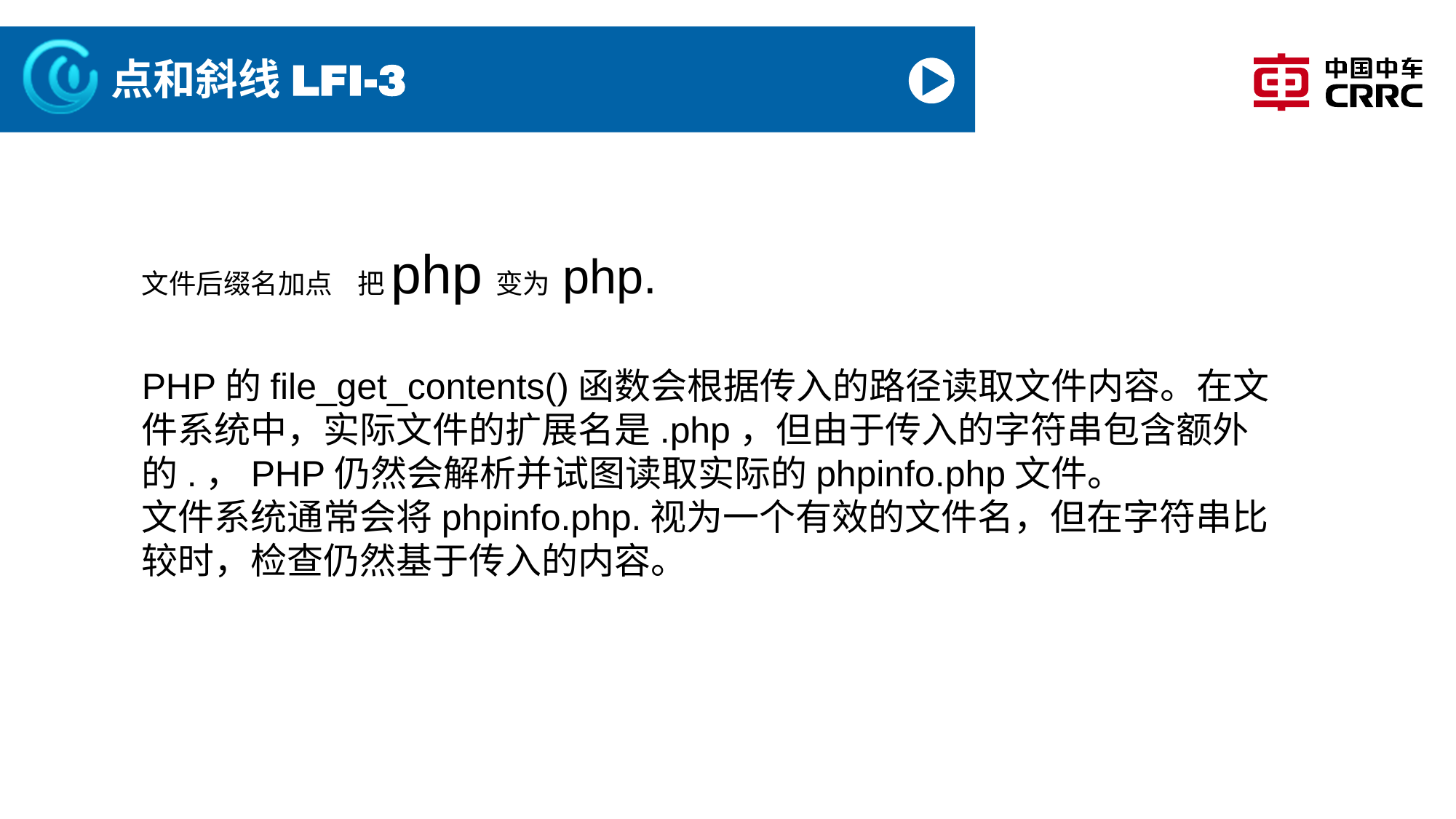

# 点和斜线LFI-3
文件后缀名加点    把php变为 php.

PHP的file_get_contents()函数会根据传入的路径读取文件内容。在文件系统中，实际文件的扩展名是.php，但由于传入的字符串包含额外的.，PHP仍然会解析并试图读取实际的phpinfo.php文件。
文件系统通常会将phpinfo.php.视为一个有效的文件名，但在字符串比较时，检查仍然基于传入的内容。
32